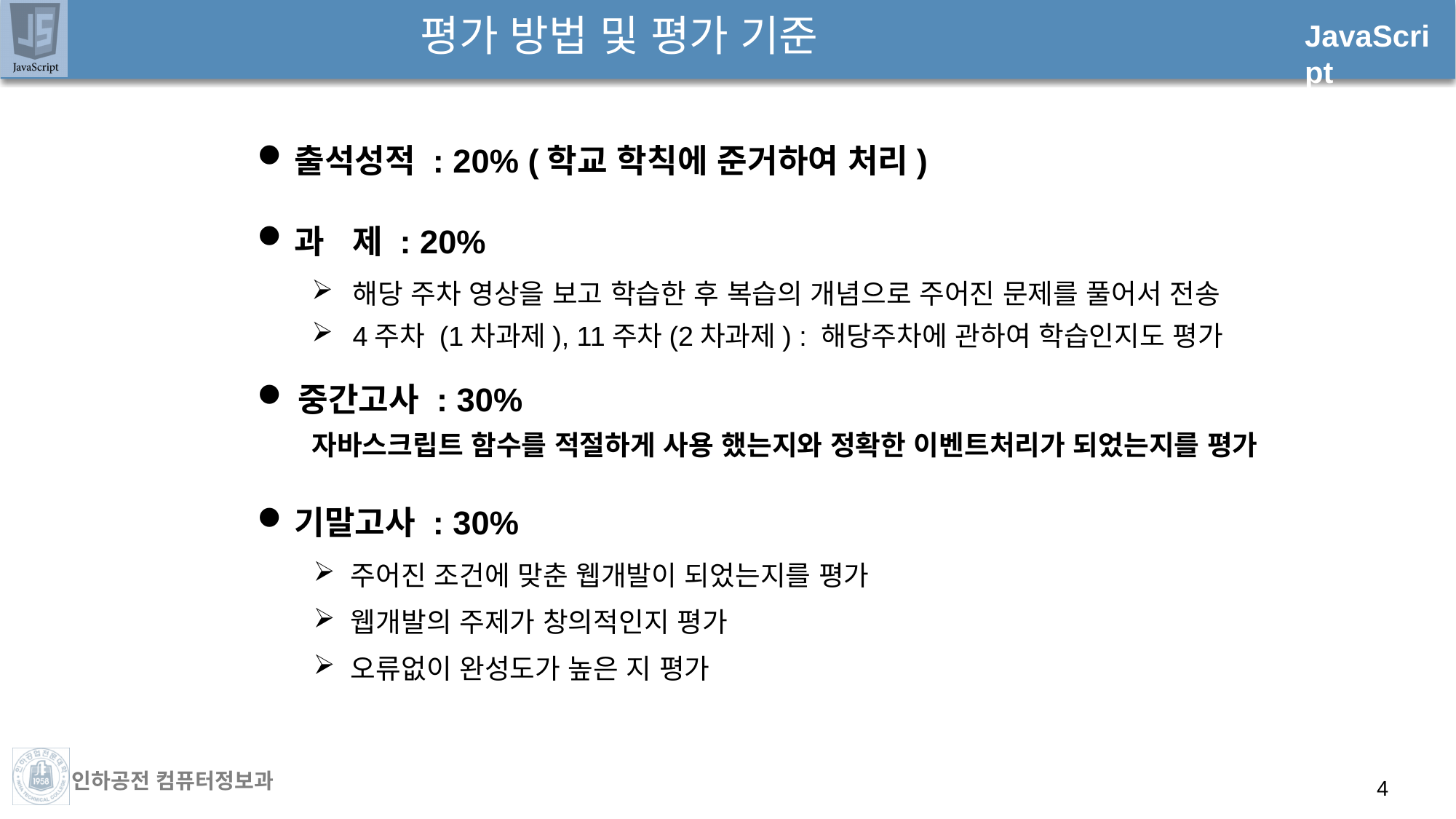

# 평가 방법 및 평가 기준
출석성적 : 20% (학교 학칙에 준거하여 처리)
과   제 : 20%
해당 주차 영상을 보고 학습한 후 복습의 개념으로 주어진 문제를 풀어서 전송
4주차 (1차과제), 11주차(2차과제) : 해당주차에 관하여 학습인지도 평가
중간고사 : 30%
자바스크립트 함수를 적절하게 사용 했는지와 정확한 이벤트처리가 되었는지를 평가
기말고사 : 30%
주어진 조건에 맞춘 웹개발이 되었는지를 평가
웹개발의 주제가 창의적인지 평가
오류없이 완성도가 높은 지 평가